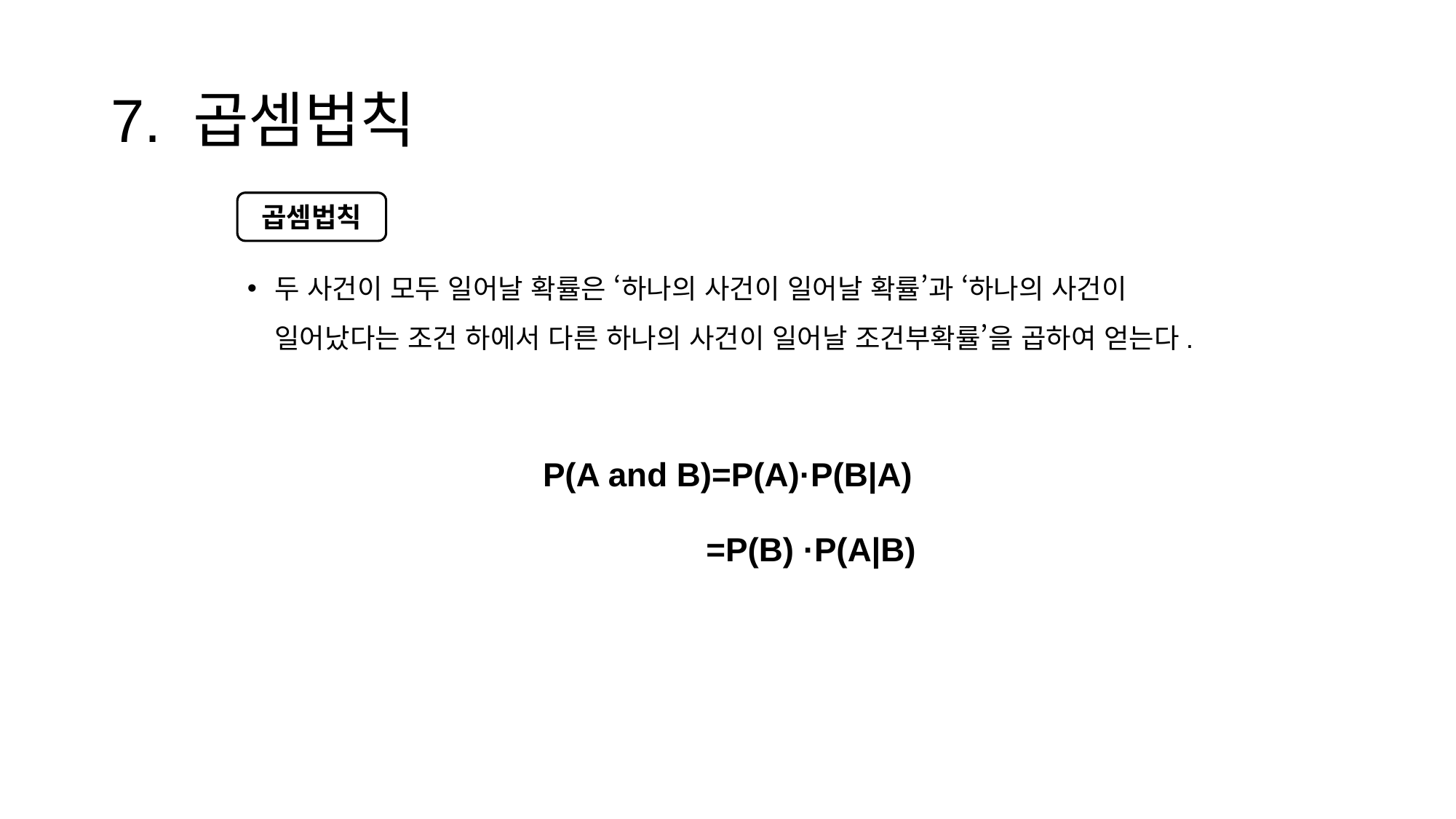

# 7. 곱셈법칙

두 사건이 모두 일어날 확률은 ‘하나의 사건이 일어날 확률’과 ‘하나의 사건이 일어났다는 조건 하에서 다른 하나의 사건이 일어날 조건부확률’을 곱하여 얻는다.

P(A and B)=P(A)·P(B|A)
                  =P(B) ·P(A|B)

곱셈법칙